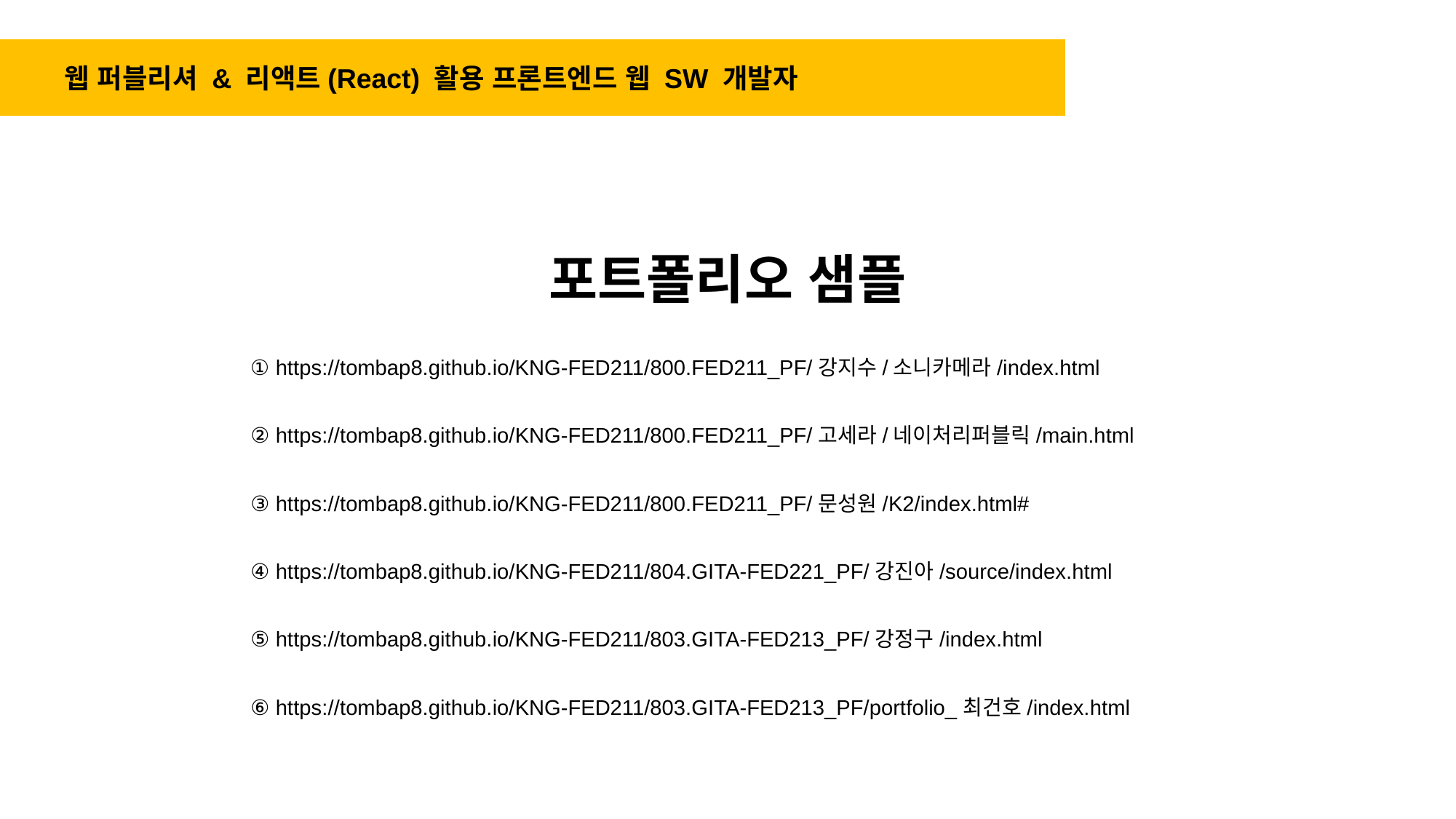

웹 퍼블리셔 & 리액트(React) 활용 프론트엔드 웹 SW 개발자
포트폴리오 샘플
① https://tombap8.github.io/KNG-FED211/800.FED211_PF/강지수/소니카메라/index.html
② https://tombap8.github.io/KNG-FED211/800.FED211_PF/고세라/네이처리퍼블릭/main.html
③ https://tombap8.github.io/KNG-FED211/800.FED211_PF/문성원/K2/index.html#
④ https://tombap8.github.io/KNG-FED211/804.GITA-FED221_PF/강진아/source/index.html
⑤ https://tombap8.github.io/KNG-FED211/803.GITA-FED213_PF/강정구/index.html
⑥ https://tombap8.github.io/KNG-FED211/803.GITA-FED213_PF/portfolio_최건호/index.html